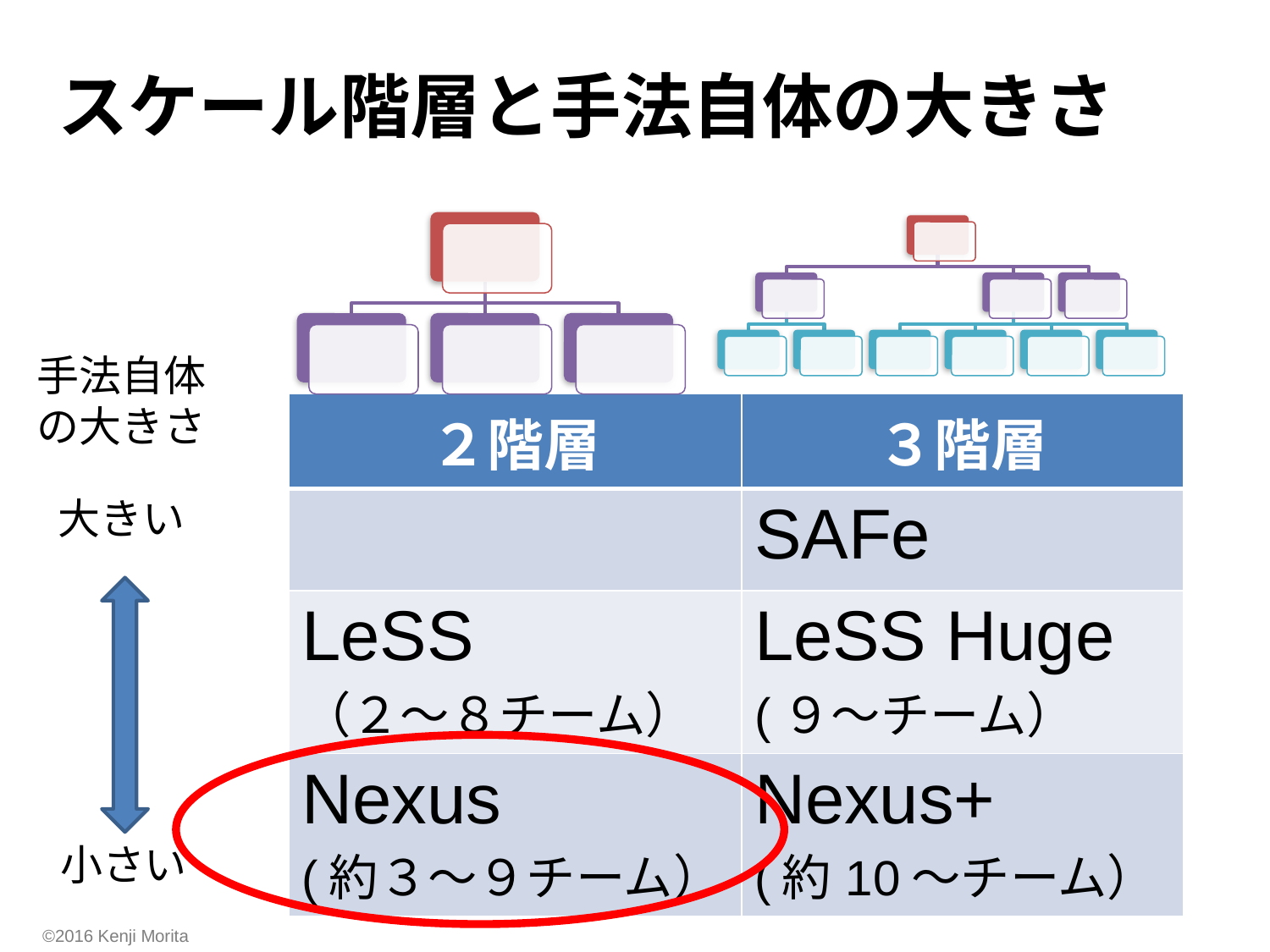

# スケール階層と手法自体の大きさ

手法自体
の大きさ
| ２階層 | ３階層 |
| --- | --- |
|  | SAFe |
| LeSS （２〜８チーム） | LeSS Huge (９〜チーム） |
| Nexus (約３〜９チーム） | Nexus+ (約10〜チーム） |
大きい

小さい